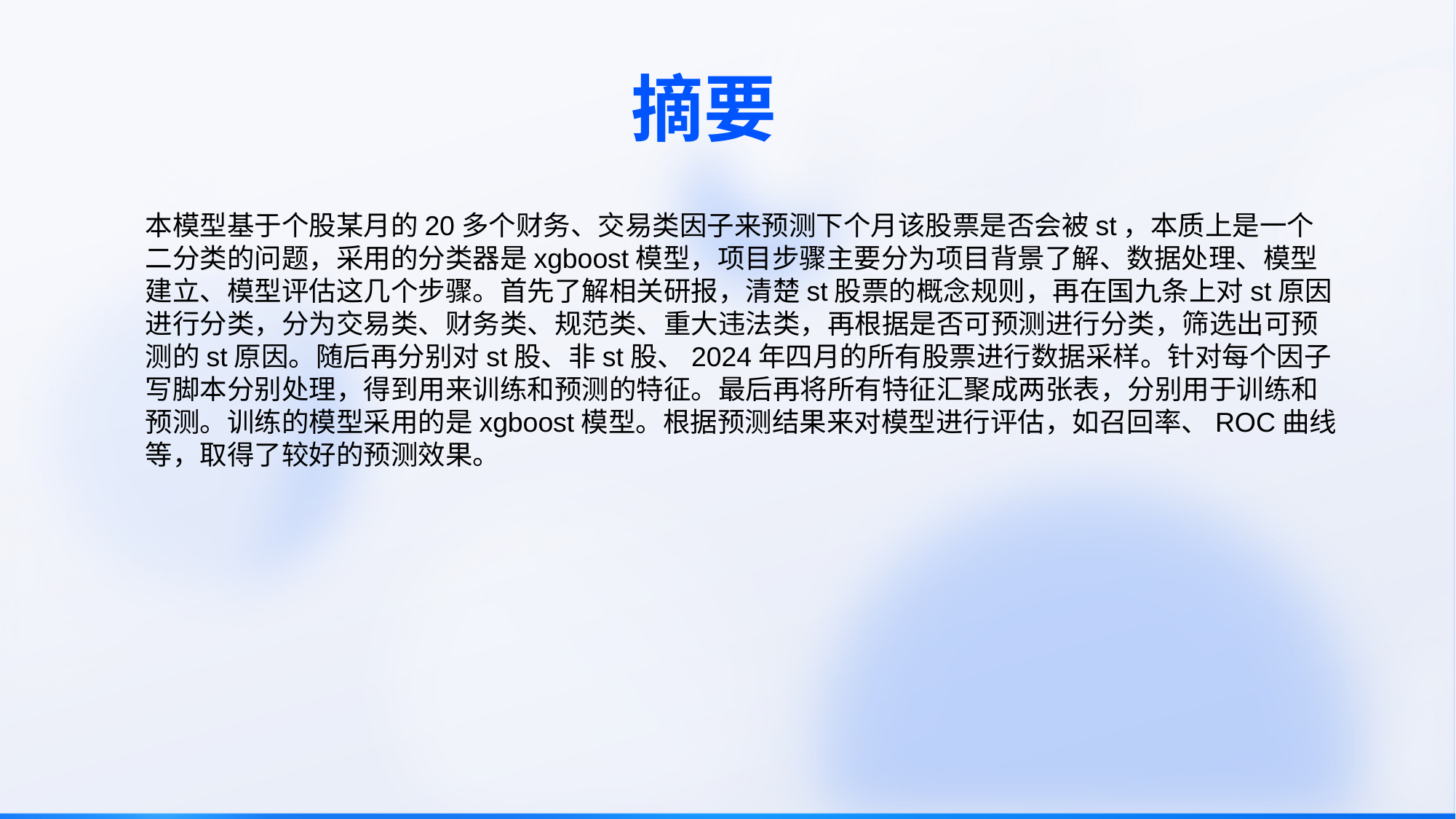

摘要
本模型基于个股某月的20多个财务、交易类因子来预测下个月该股票是否会被st，本质上是一个二分类的问题，采用的分类器是xgboost模型，项目步骤主要分为项目背景了解、数据处理、模型建立、模型评估这几个步骤。首先了解相关研报，清楚st股票的概念规则，再在国九条上对st原因进行分类，分为交易类、财务类、规范类、重大违法类，再根据是否可预测进行分类，筛选出可预测的st原因。随后再分别对st股、非st股、2024年四月的所有股票进行数据采样。针对每个因子写脚本分别处理，得到用来训练和预测的特征。最后再将所有特征汇聚成两张表，分别用于训练和预测。训练的模型采用的是xgboost模型。根据预测结果来对模型进行评估，如召回率、ROC曲线等，取得了较好的预测效果。